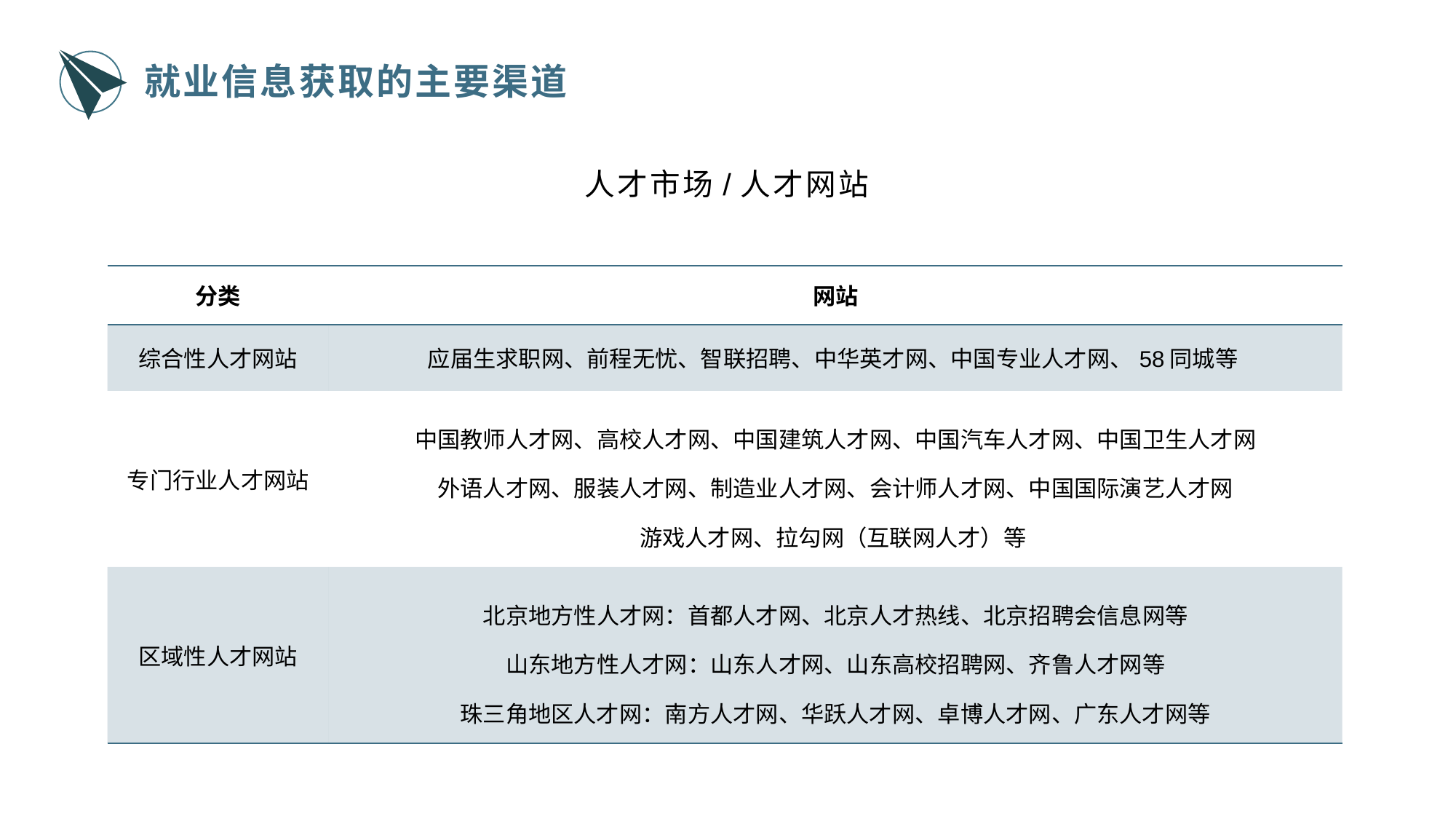

就业信息获取的主要渠道
人才市场/人才网站
| 分类 | 网站 |
| --- | --- |
| 综合性人才网站 | 应届生求职网、前程无忧、智联招聘、中华英才网、中国专业人才网、58同城等 |
| 专门行业人才网站 | 中国教师人才网、高校人才网、中国建筑人才网、中国汽车人才网、中国卫生人才网 外语人才网、服装人才网、制造业人才网、会计师人才网、中国国际演艺人才网 游戏人才网、拉勾网（互联网人才）等 |
| 区域性人才网站 | 北京地方性人才网：首都人才网、北京人才热线、北京招聘会信息网等 山东地方性人才网：山东人才网、山东高校招聘网、齐鲁人才网等 珠三角地区人才网：南方人才网、华跃人才网、卓博人才网、广东人才网等 |